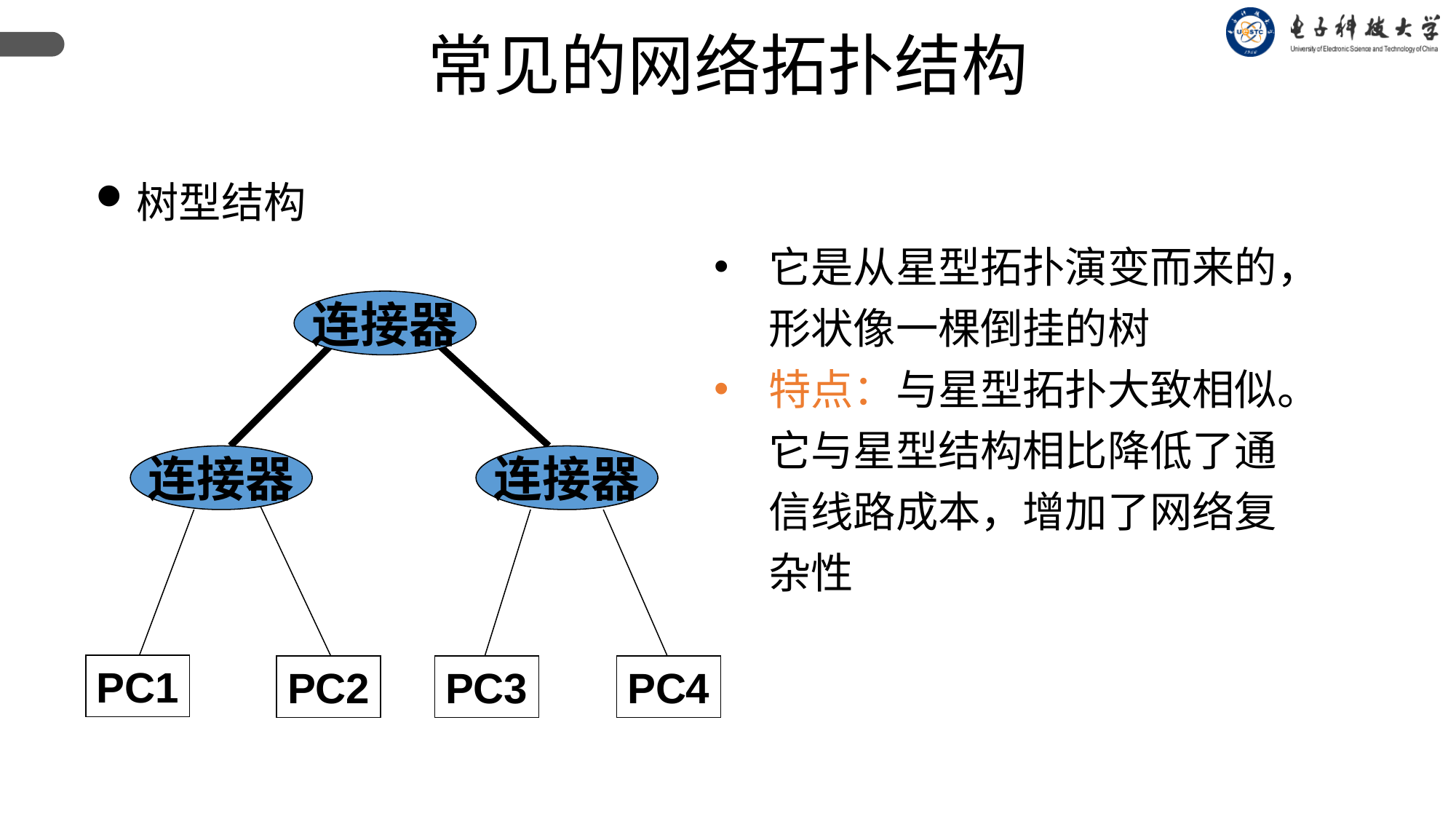

常见的网络拓扑结构
树型结构
它是从星型拓扑演变而来的，形状像一棵倒挂的树
特点：与星型拓扑大致相似。它与星型结构相比降低了通信线路成本，增加了网络复杂性
连接器

连接器
连接器

PC1
PC2
PC3
PC4
71